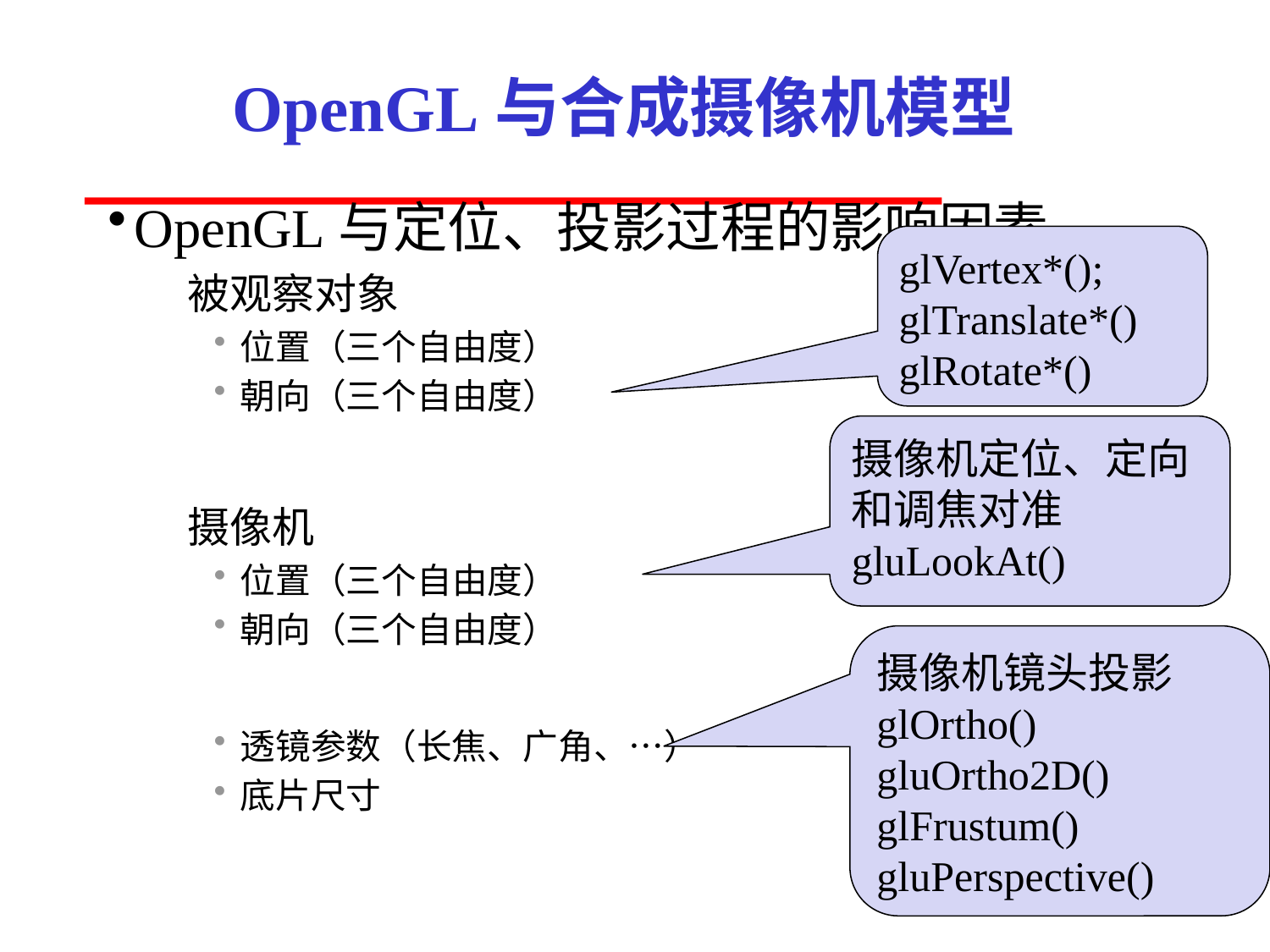

# OpenGL与合成摄像机模型
OpenGL与定位、投影过程的影响因素
被观察对象
位置（三个自由度）
朝向（三个自由度）

摄像机
位置（三个自由度）
朝向（三个自由度）

透镜参数（长焦、广角、…）
底片尺寸
glVertex*();
glTranslate*()
glRotate*()
摄像机定位、定向和调焦对准
gluLookAt()
摄像机镜头投影
glOrtho()
gluOrtho2D()
glFrustum()
gluPerspective()